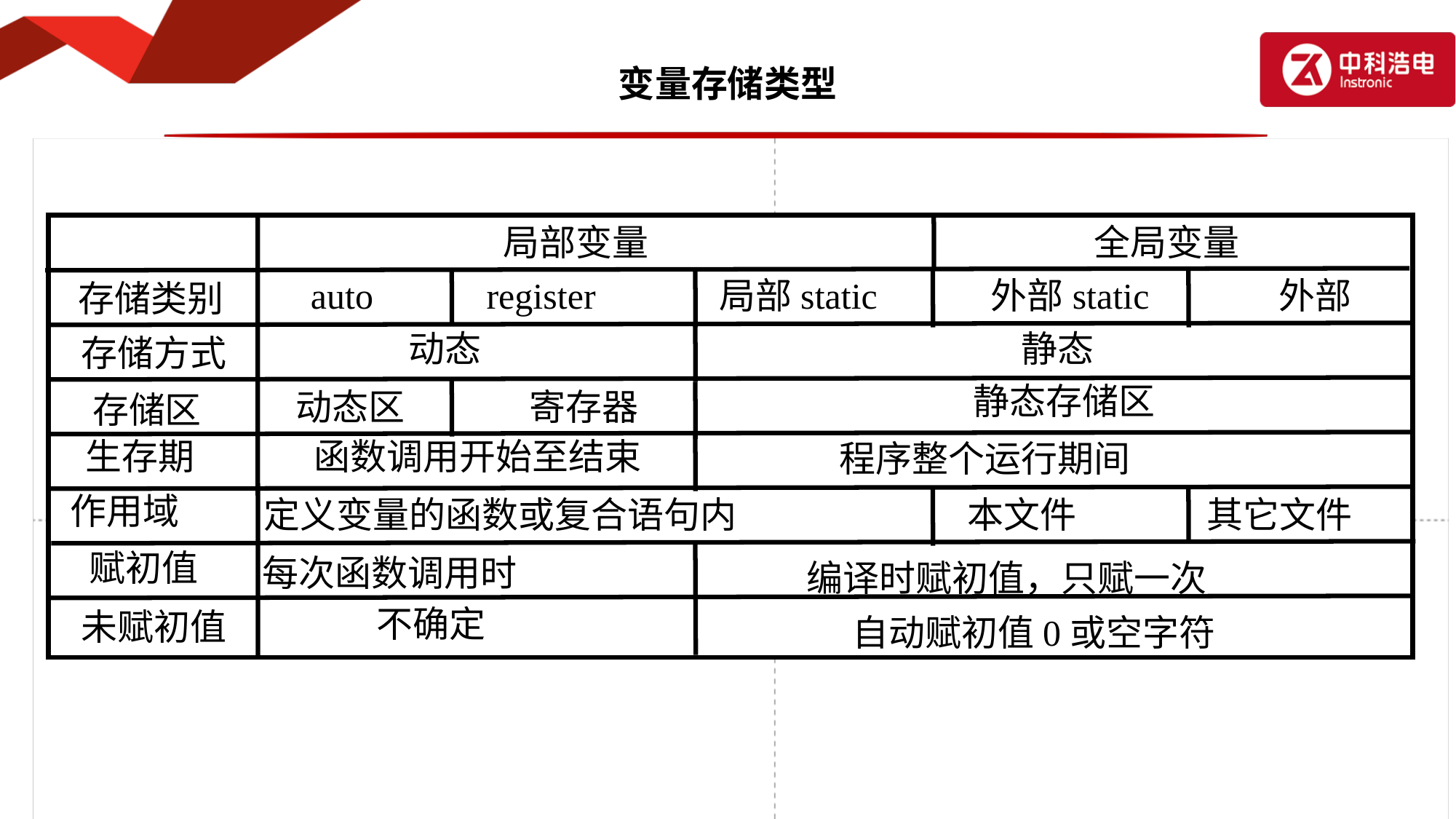

# 变量存储类型

局部变量
全局变量
auto
register
局部static
外部static
外部
存储类别
动态
静态
存储方式
静态存储区
动态区
寄存器
存储区
生存期
函数调用开始至结束
程序整个运行期间
作用域
定义变量的函数或复合语句内
本文件
其它文件
赋初值
每次函数调用时
编译时赋初值，只赋一次
不确定
未赋初值
自动赋初值0或空字符